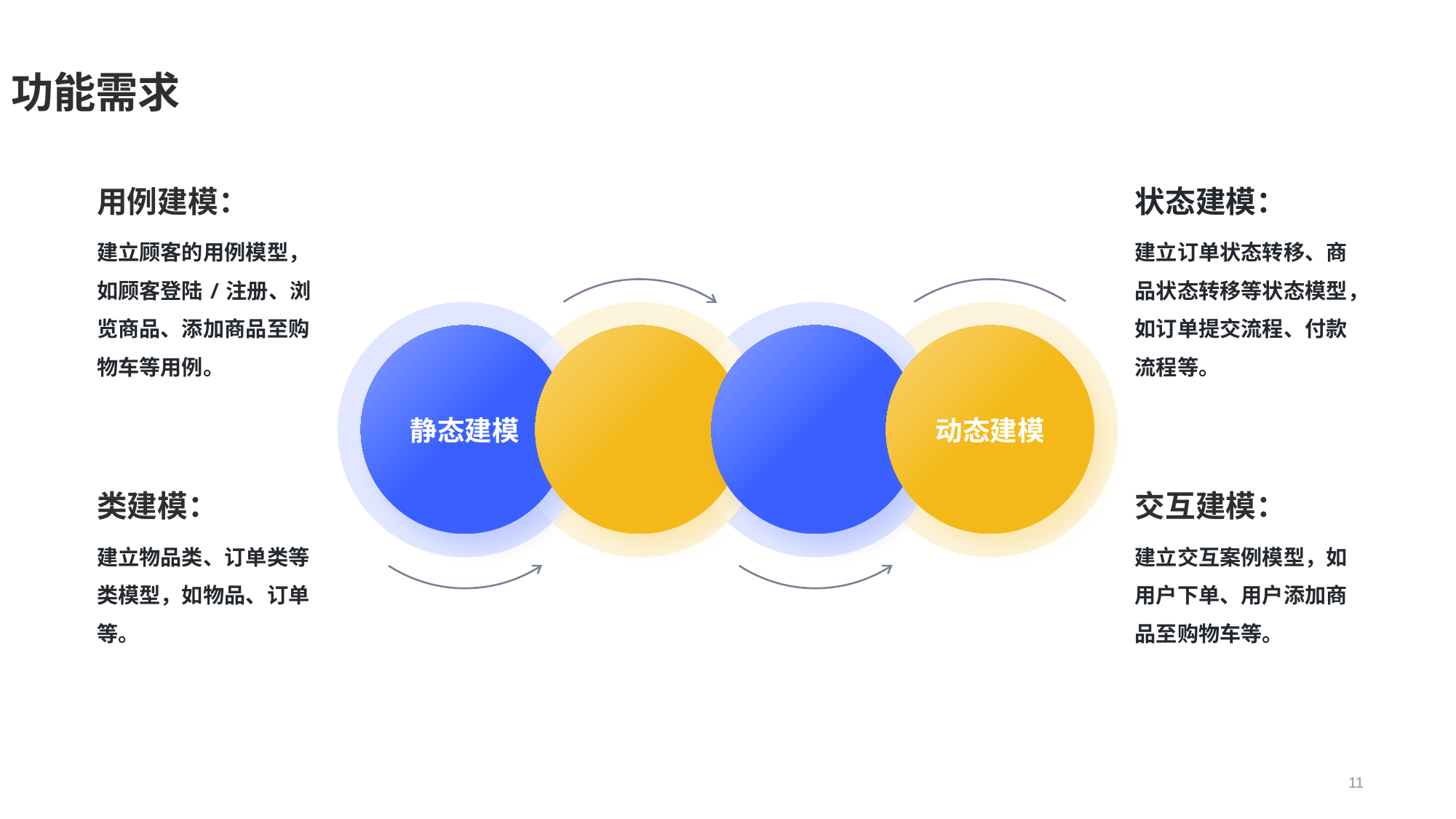

功能需求
用例建模：
建立顾客的用例模型，如顾客登陆/注册、浏览商品、添加商品至购物车等用例。
状态建模：
建立订单状态转移、商品状态转移等状态模型，如订单提交流程、付款流程等。
类建模：
建立物品类、订单类等类模型，如物品、订单等。
交互建模：
建立交互案例模型，如用户下单、用户添加商品至购物车等。

动态建模

静态建模

11